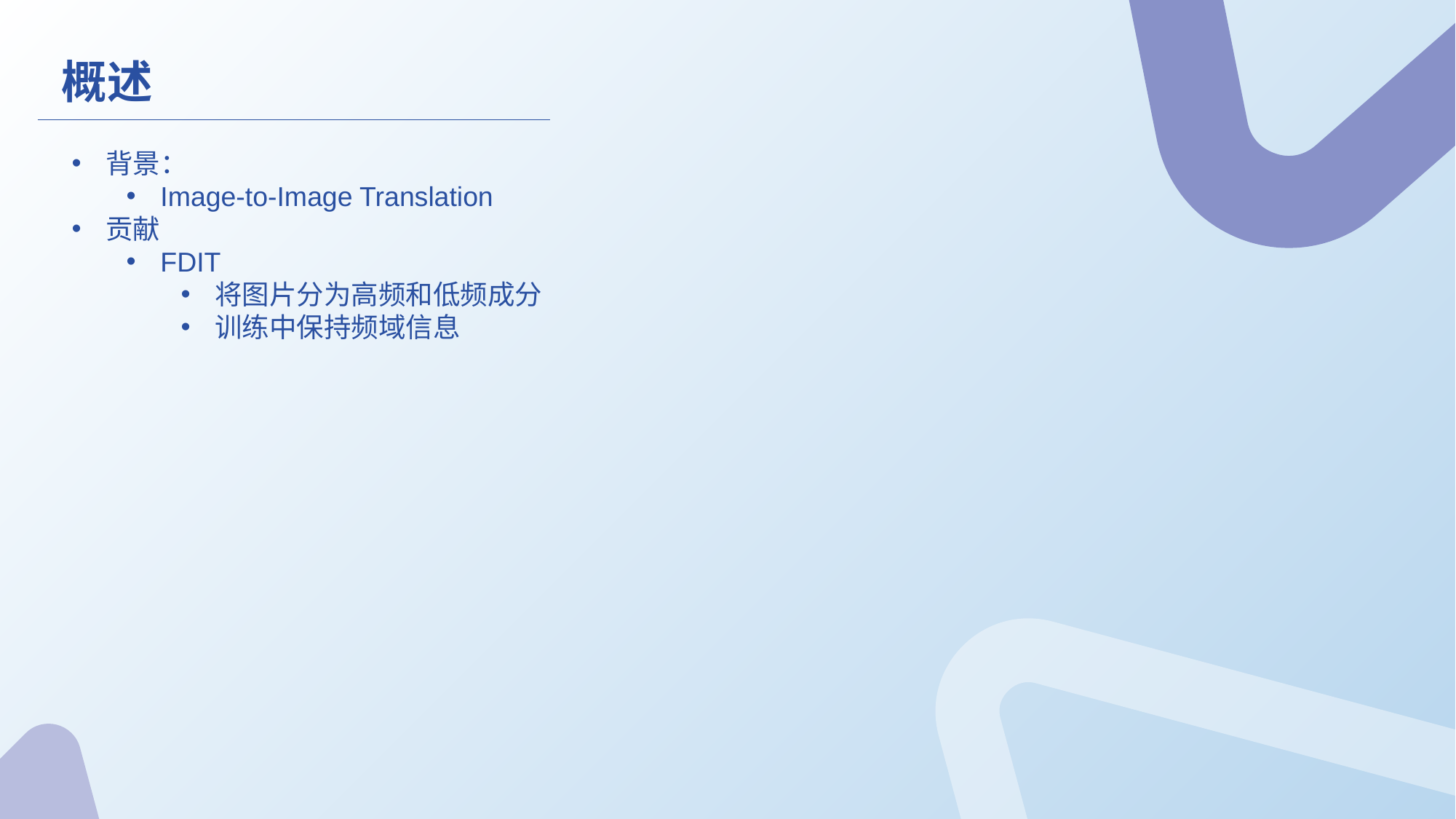

概述
背景：
Image-to-Image Translation
贡献
FDIT
将图片分为高频和低频成分
训练中保持频域信息